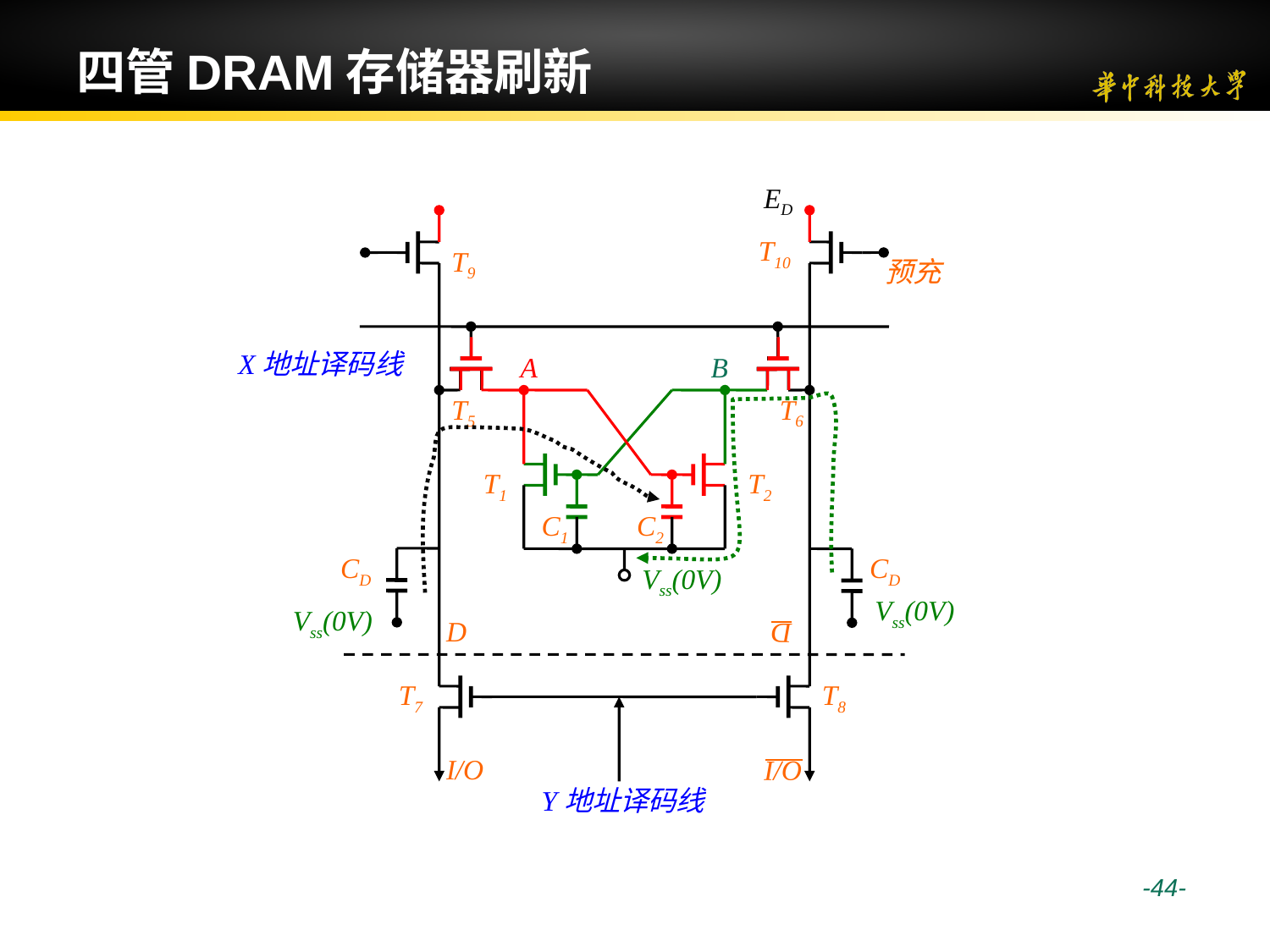

# 四管DRAM存储器刷新
ED

T10
T9

预充

X地址译码线
A
B

T5

T6

T1
T2

C1

C2

CD

CD
Vss(0V)

Vss(0V)
Vss(0V)
D
D

T7

T8

I/O
O/I
Y地址译码线
 -44-